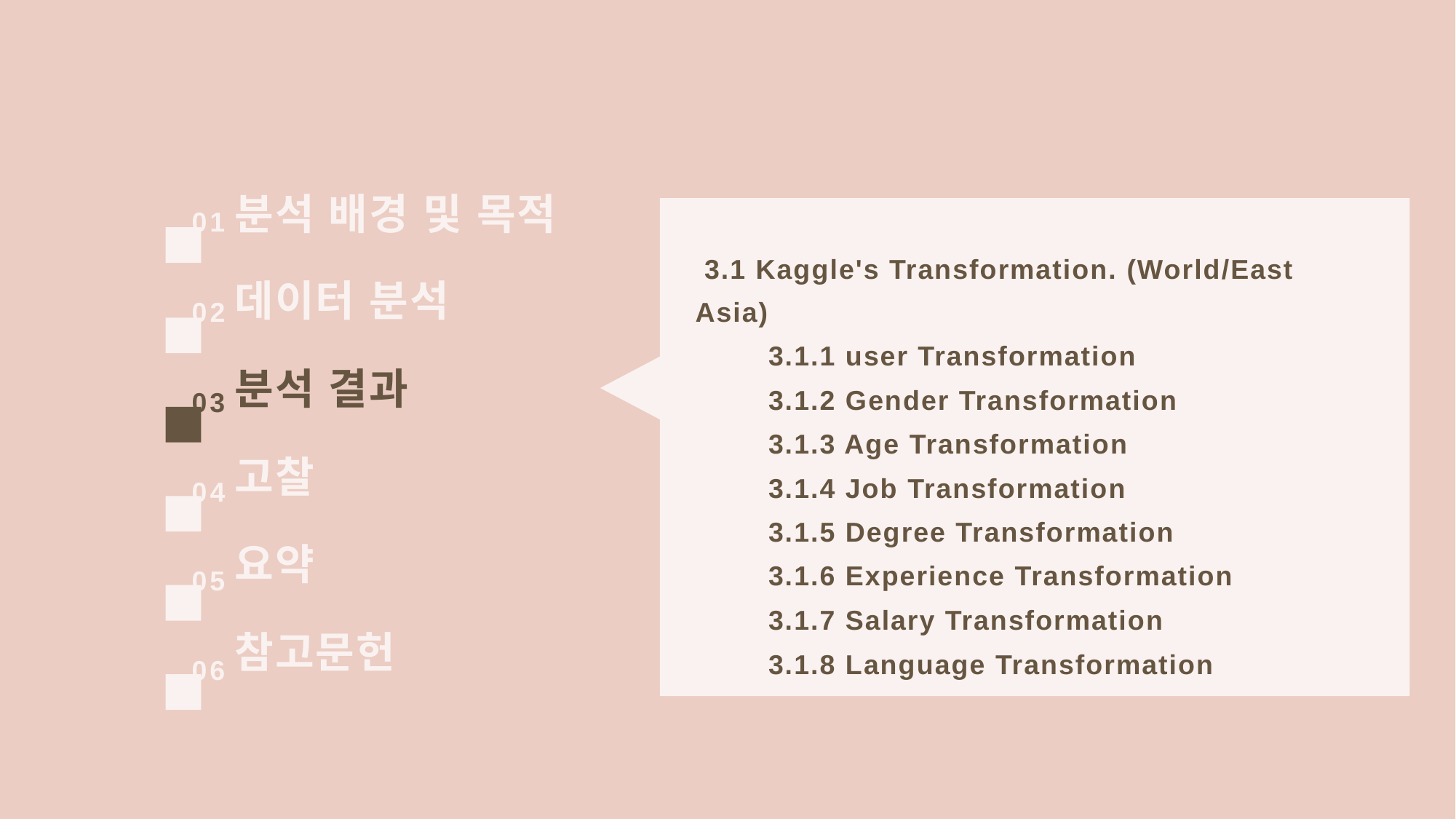

분석 배경 및 목적

 3.1 Kaggle's Transformation. (World/East Asia)
        3.1.1 user Transformation
        3.1.2 Gender Transformation
        3.1.3 Age Transformation
        3.1.4 Job Transformation
        3.1.5 Degree Transformation
        3.1.6 Experience Transformation
        3.1.7 Salary Transformation
        3.1.8 Language Transformation

01

데이터 분석
02

분석 결과
03

고찰
04

요약
05

참고문헌
06